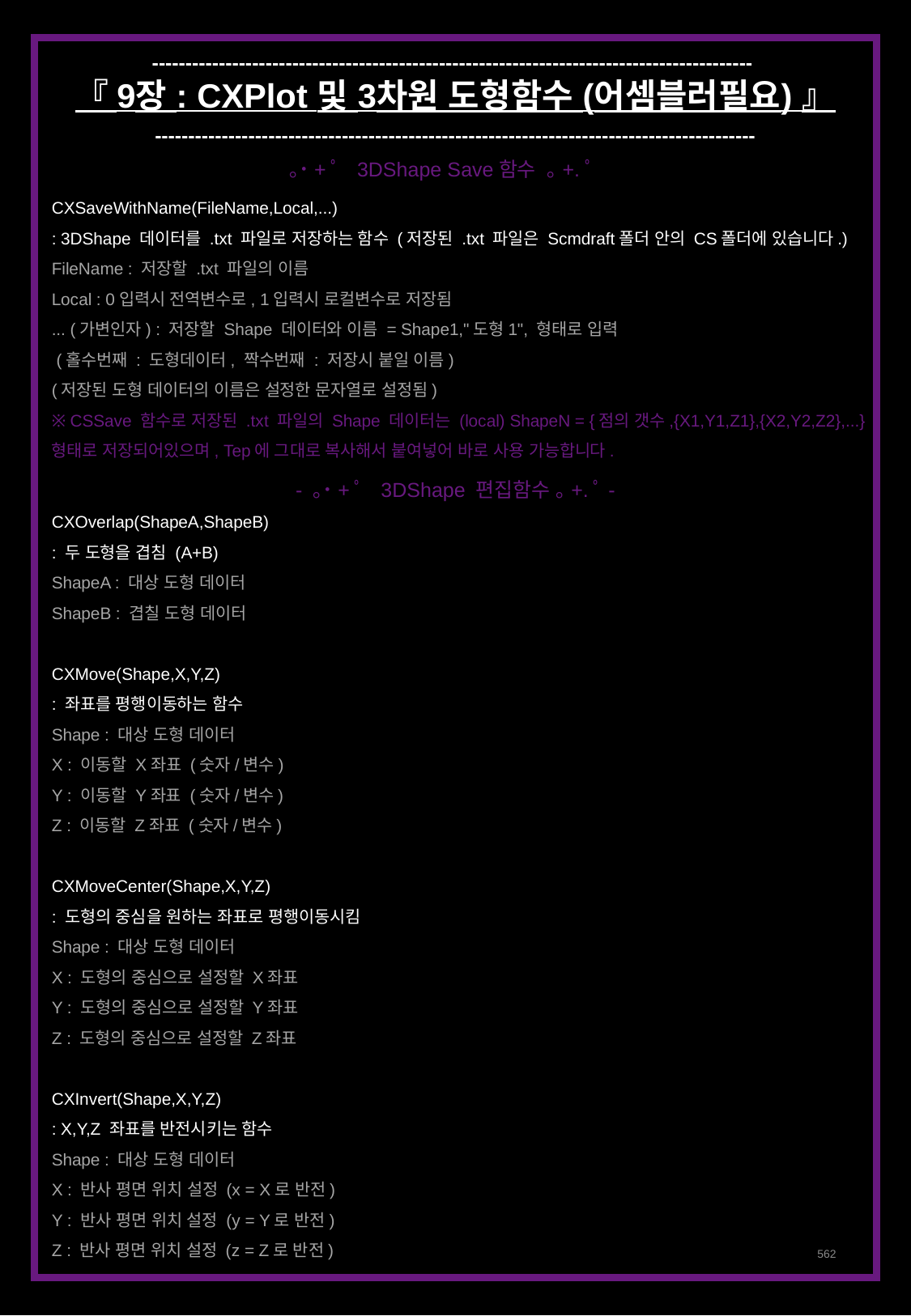

------------------------------------------------------------------------------------------
『 9장 : CXPlot 및 3차원 도형함수 (어셈블러필요) 』
------------------------------------------------------------------------------------------
 ｡˙+ﾟ  3DShape Save함수  ｡+.ﾟ
CXSaveWithName(FileName,Local,...)
: 3DShape 데이터를 .txt 파일로 저장하는 함수 (저장된 .txt 파일은 Scmdraft폴더 안의 CS폴더에 있습니다.)
FileName : 저장할 .txt 파일의 이름
Local : 0입력시 전역변수로, 1입력시 로컬변수로 저장됨
... (가변인자) : 저장할 Shape 데이터와 이름 = Shape1,"도형1", 형태로 입력
 (홀수번째 : 도형데이터, 짝수번째 : 저장시 붙일 이름)
(저장된 도형 데이터의 이름은 설정한 문자열로 설정됨)
※ CSSave 함수로 저장된 .txt 파일의 Shape 데이터는 (local) ShapeN = {점의 갯수,{X1,Y1,Z1},{X2,Y2,Z2},...}
형태로 저장되어있으며, Tep에 그대로 복사해서 붙여넣어 바로 사용 가능합니다.

CXOverlap(ShapeA,ShapeB)
: 두 도형을 겹침 (A+B)
ShapeA : 대상 도형 데이터
ShapeB : 겹칠 도형 데이터

CXMove(Shape,X,Y,Z)
: 좌표를 평행이동하는 함수
Shape : 대상 도형 데이터
X : 이동할 X좌표 (숫자/변수)
Y : 이동할 Y좌표 (숫자/변수)
Z : 이동할 Z좌표 (숫자/변수)

CXMoveCenter(Shape,X,Y,Z)
: 도형의 중심을 원하는 좌표로 평행이동시킴
Shape : 대상 도형 데이터
X : 도형의 중심으로 설정할 X좌표
Y : 도형의 중심으로 설정할 Y좌표
Z : 도형의 중심으로 설정할 Z좌표

CXInvert(Shape,X,Y,Z)
: X,Y,Z 좌표를 반전시키는 함수
Shape : 대상 도형 데이터
X : 반사 평면 위치 설정 (x = X로 반전)
Y : 반사 평면 위치 설정 (y = Y로 반전)
Z : 반사 평면 위치 설정 (z = Z로 반전)
- ｡˙+ﾟ  3DShape 편집함수 ｡+.ﾟ-
562